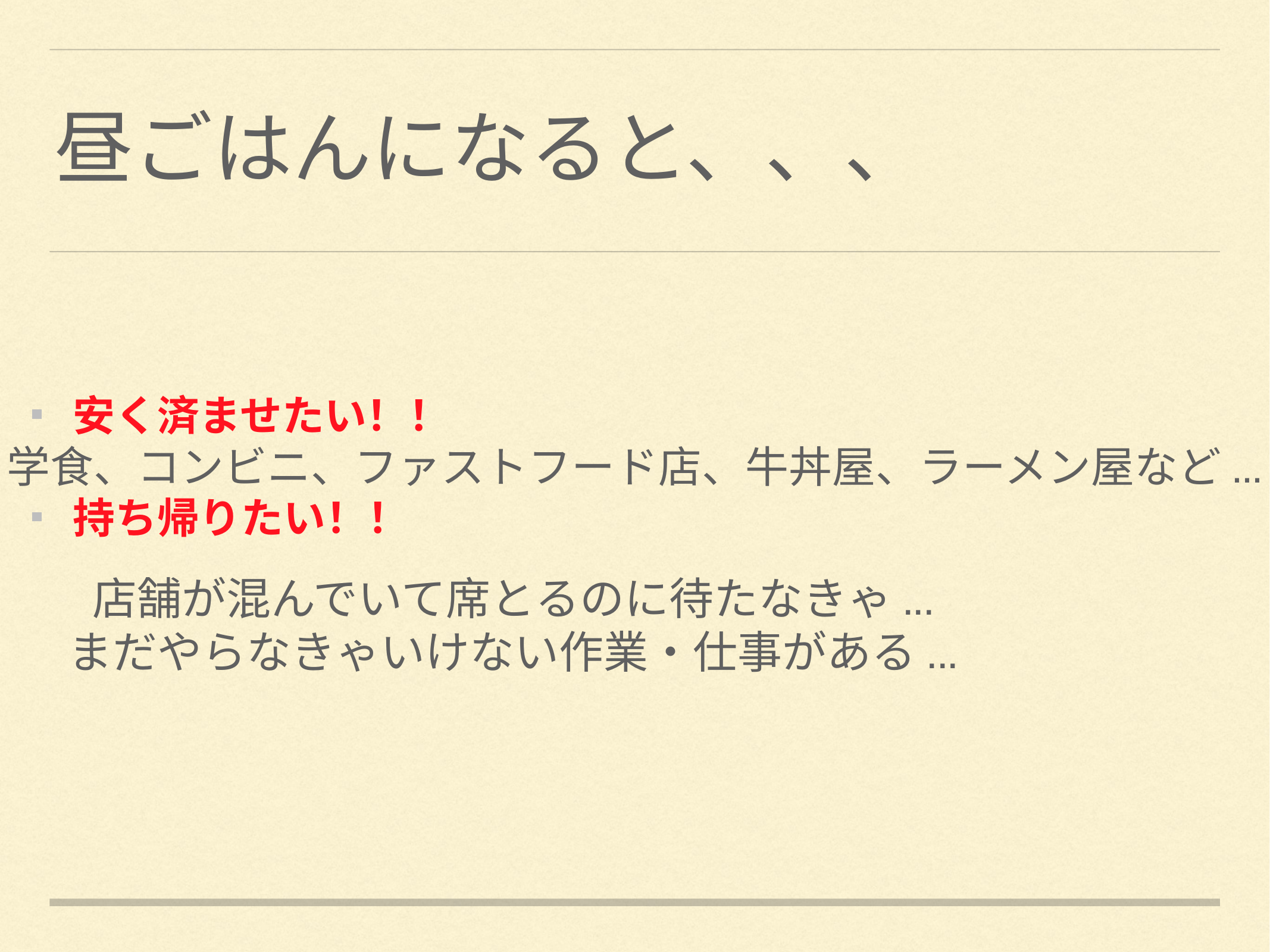

# 昼ごはんになると、、、
安く済ませたい！！
持ち帰りたい！！
学食、コンビニ、ファストフード店、牛丼屋、ラーメン屋など...
店舗が混んでいて席とるのに待たなきゃ...
まだやらなきゃいけない作業・仕事がある...